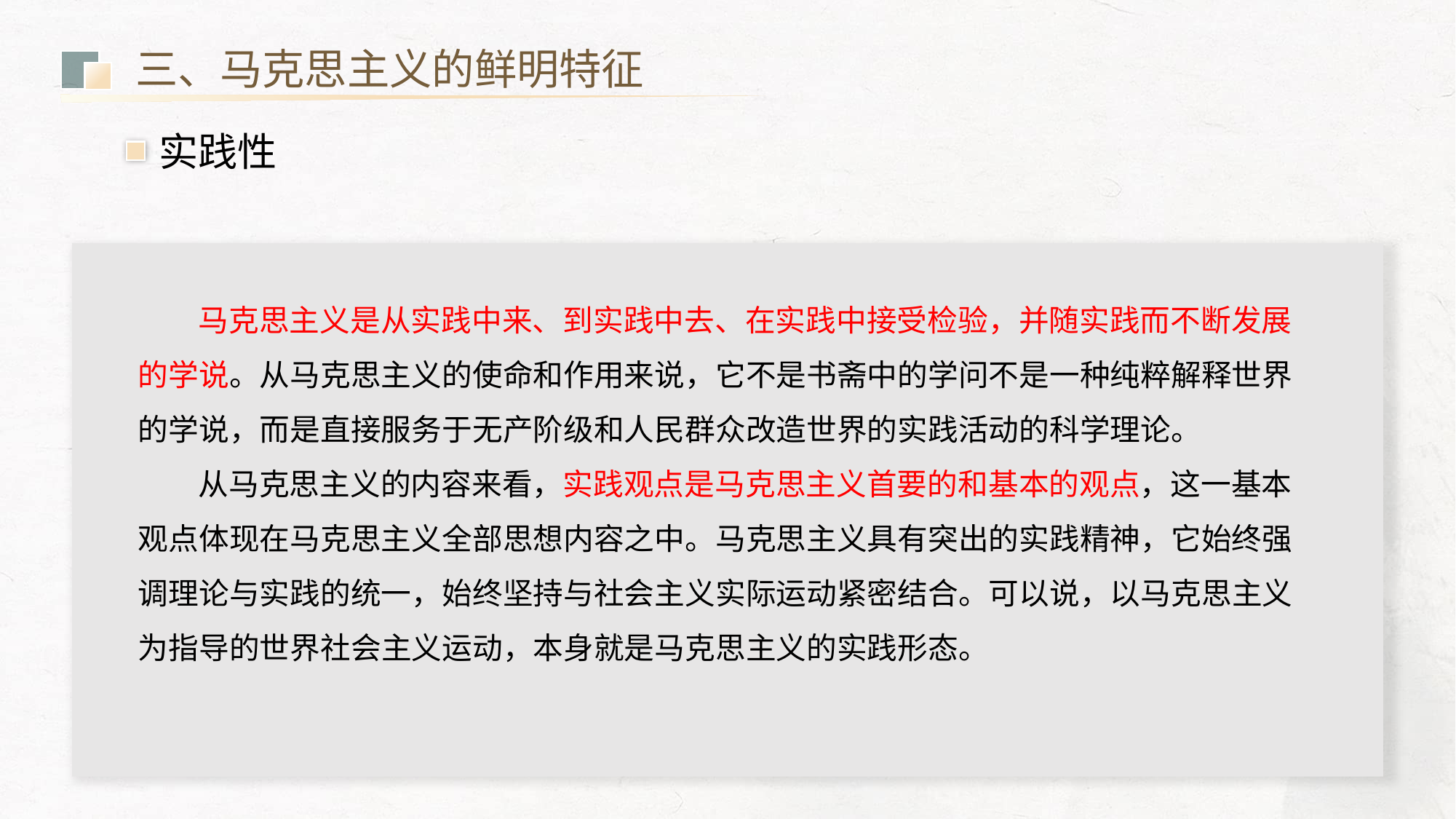

三、马克思主义的鲜明特征

实践性

马克思主义是从实践中来、到实践中去、在实践中接受检验，并随实践而不断发展的学说。从马克思主义的使命和作用来说，它不是书斋中的学问不是一种纯粹解释世界的学说，而是直接服务于无产阶级和人民群众改造世界的实践活动的科学理论。
从马克思主义的内容来看，实践观点是马克思主义首要的和基本的观点，这一基本观点体现在马克思主义全部思想内容之中。马克思主义具有突出的实践精神，它始终强调理论与实践的统一，始终坚持与社会主义实际运动紧密结合。可以说，以马克思主义为指导的世界社会主义运动，本身就是马克思主义的实践形态。